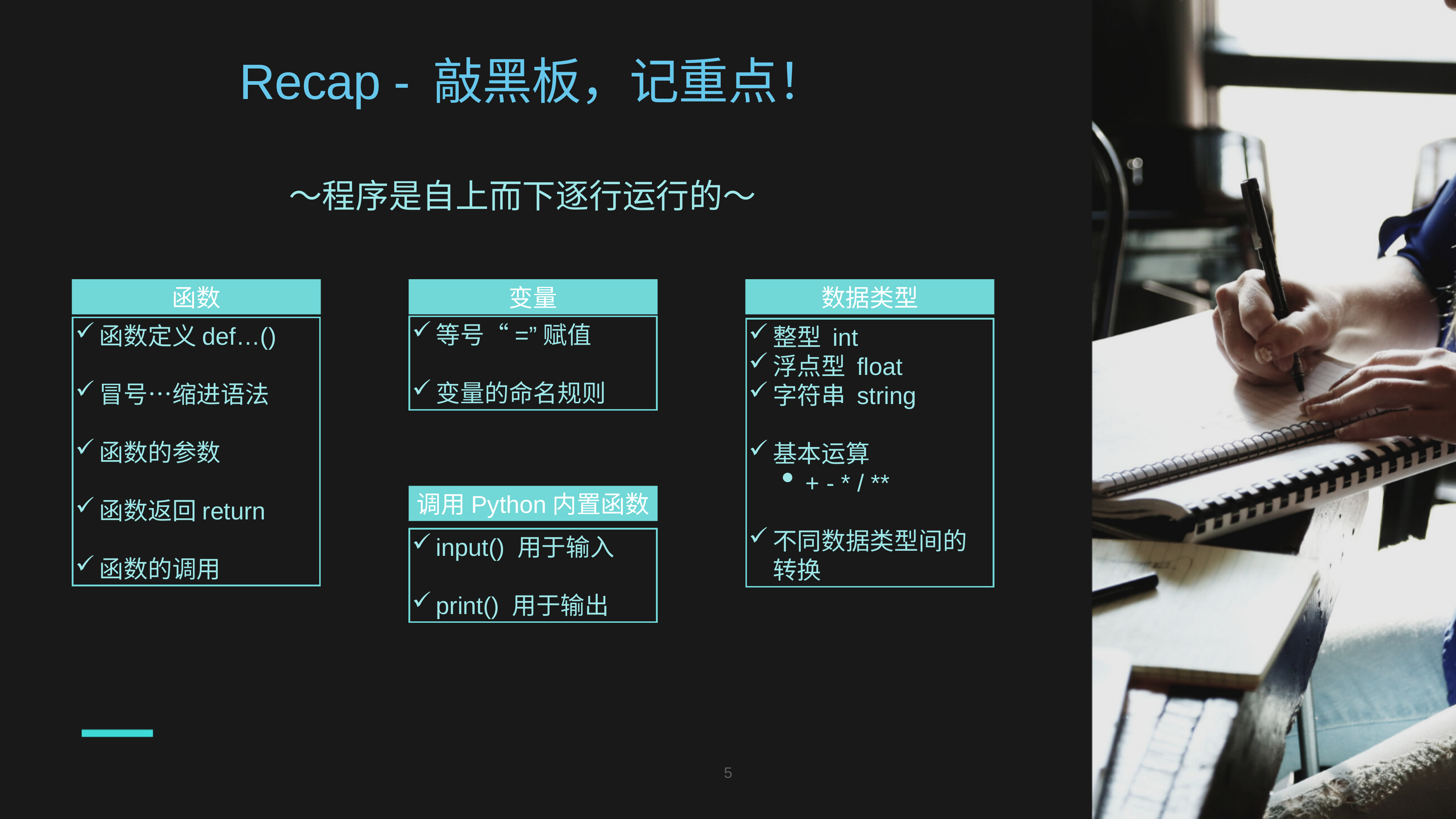

Recap - 敲黑板，记重点！
～程序是自上而下逐行运行的～
函数
变量
数据类型
等号“=”赋值

变量的命名规则
函数定义def…()

冒号…缩进语法

函数的参数

函数返回return

函数的调用
整型 int
浮点型 float
字符串 string

基本运算
+ - * / **

不同数据类型间的转换
调用Python内置函数
input() 用于输入

print() 用于输出
5